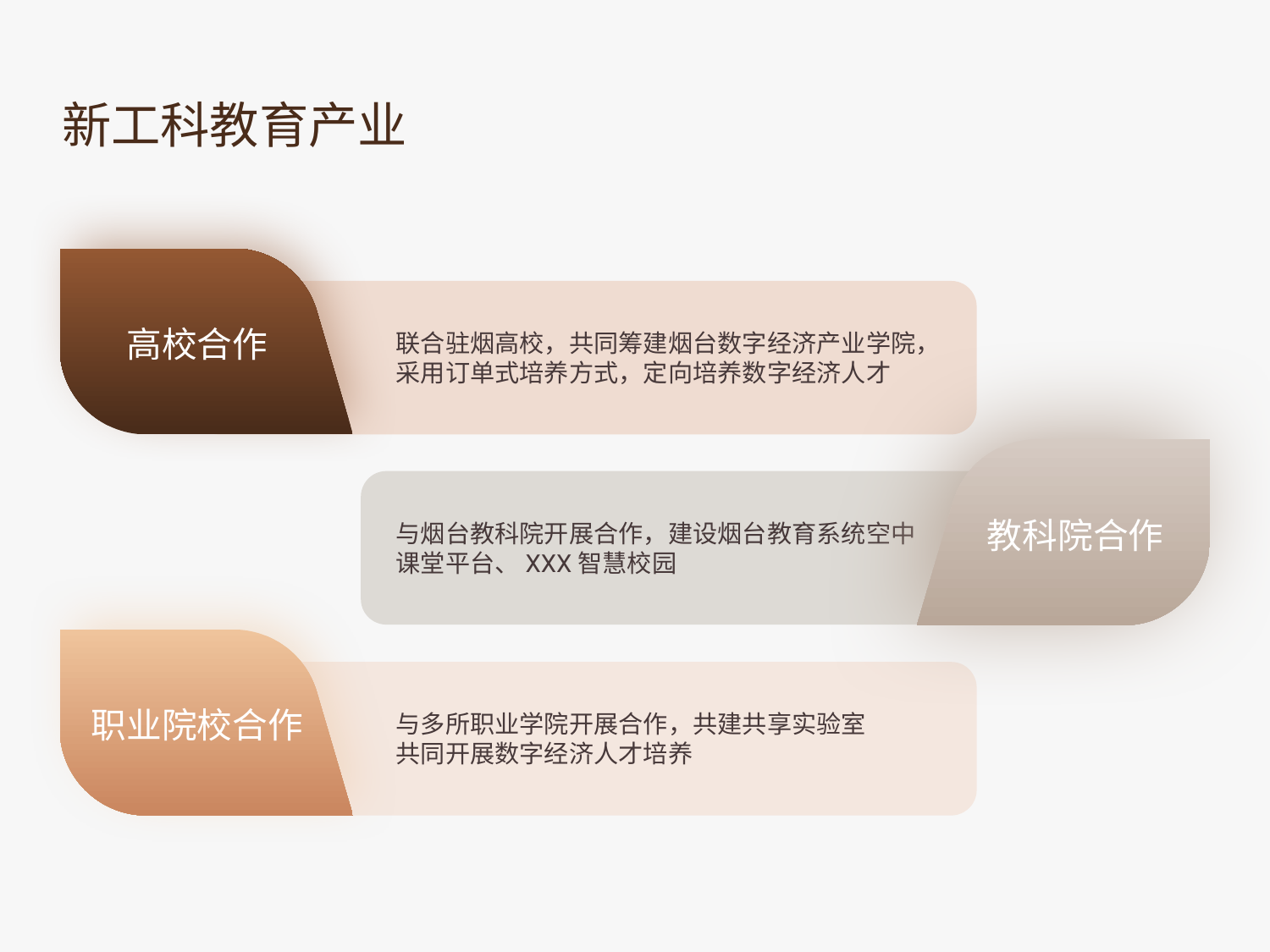

新工科教育产业

高校合作
联合驻烟高校，共同筹建烟台数字经济产业学院，采用订单式培养方式，定向培养数字经济人才

与烟台教科院开展合作，建设烟台教育系统空中课堂平台、XXX智慧校园
教科院合作

职业院校合作
与多所职业学院开展合作，共建共享实验室
共同开展数字经济人才培养